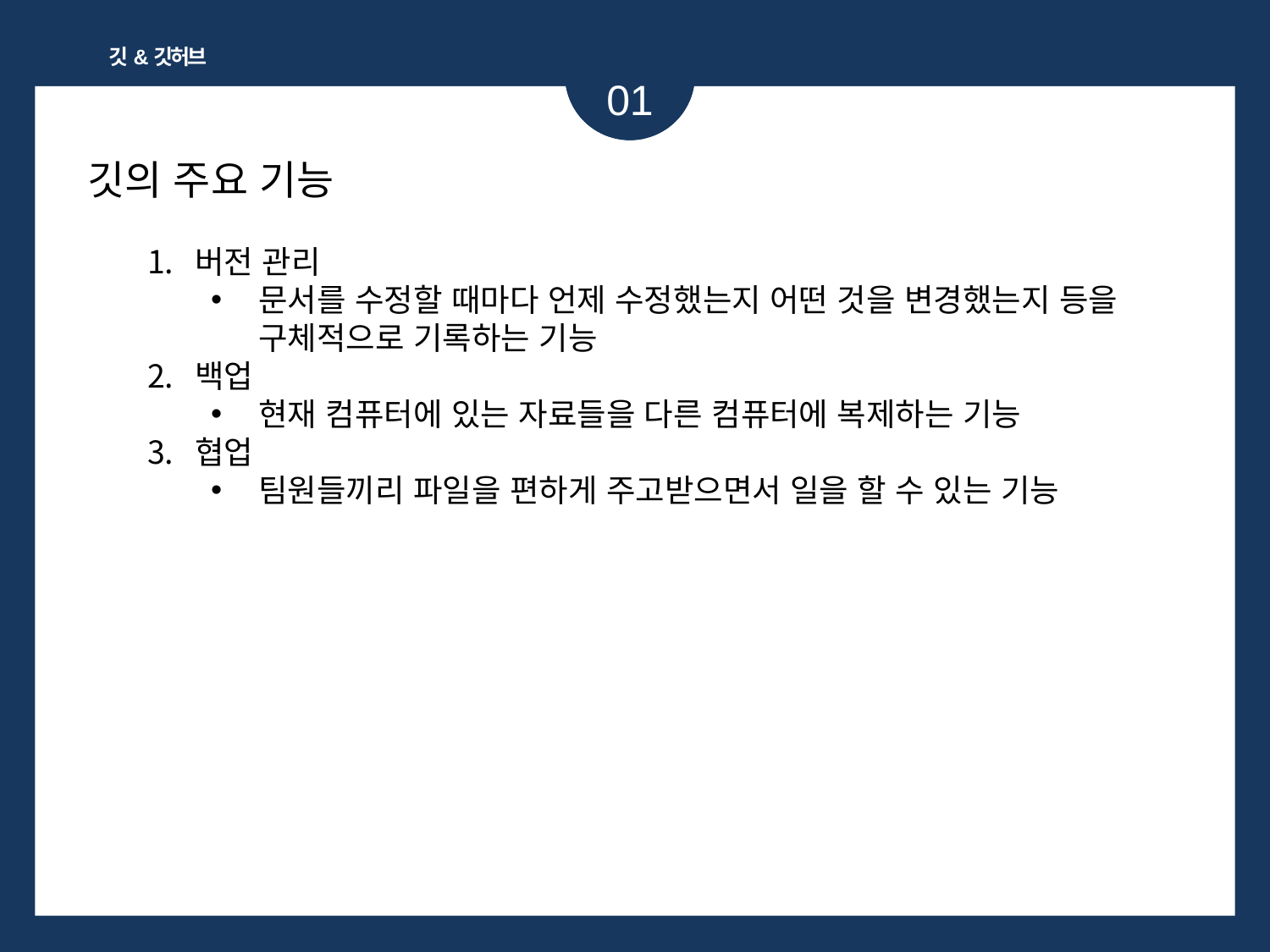

깃&깃허브
01
깃의 주요 기능
버전 관리
문서를 수정할 때마다 언제 수정했는지 어떤 것을 변경했는지 등을 구체적으로 기록하는 기능
백업
현재 컴퓨터에 있는 자료들을 다른 컴퓨터에 복제하는 기능
협업
팀원들끼리 파일을 편하게 주고받으면서 일을 할 수 있는 기능